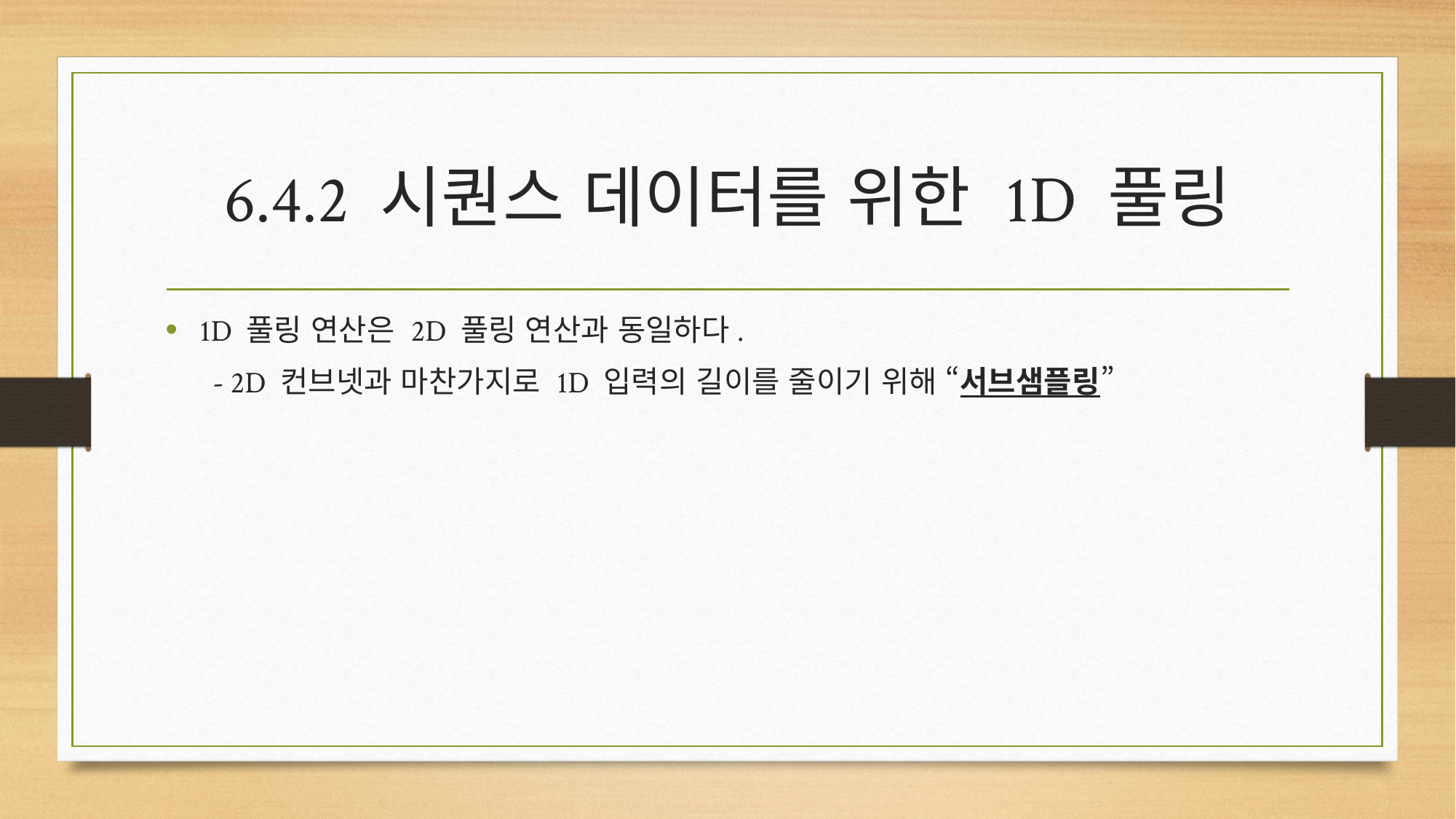

# 6.4.2 시퀀스 데이터를 위한 1D 풀링
1D 풀링 연산은 2D 풀링 연산과 동일하다.
       - 2D 컨브넷과 마찬가지로 1D 입력의 길이를 줄이기 위해 “서브샘플링”